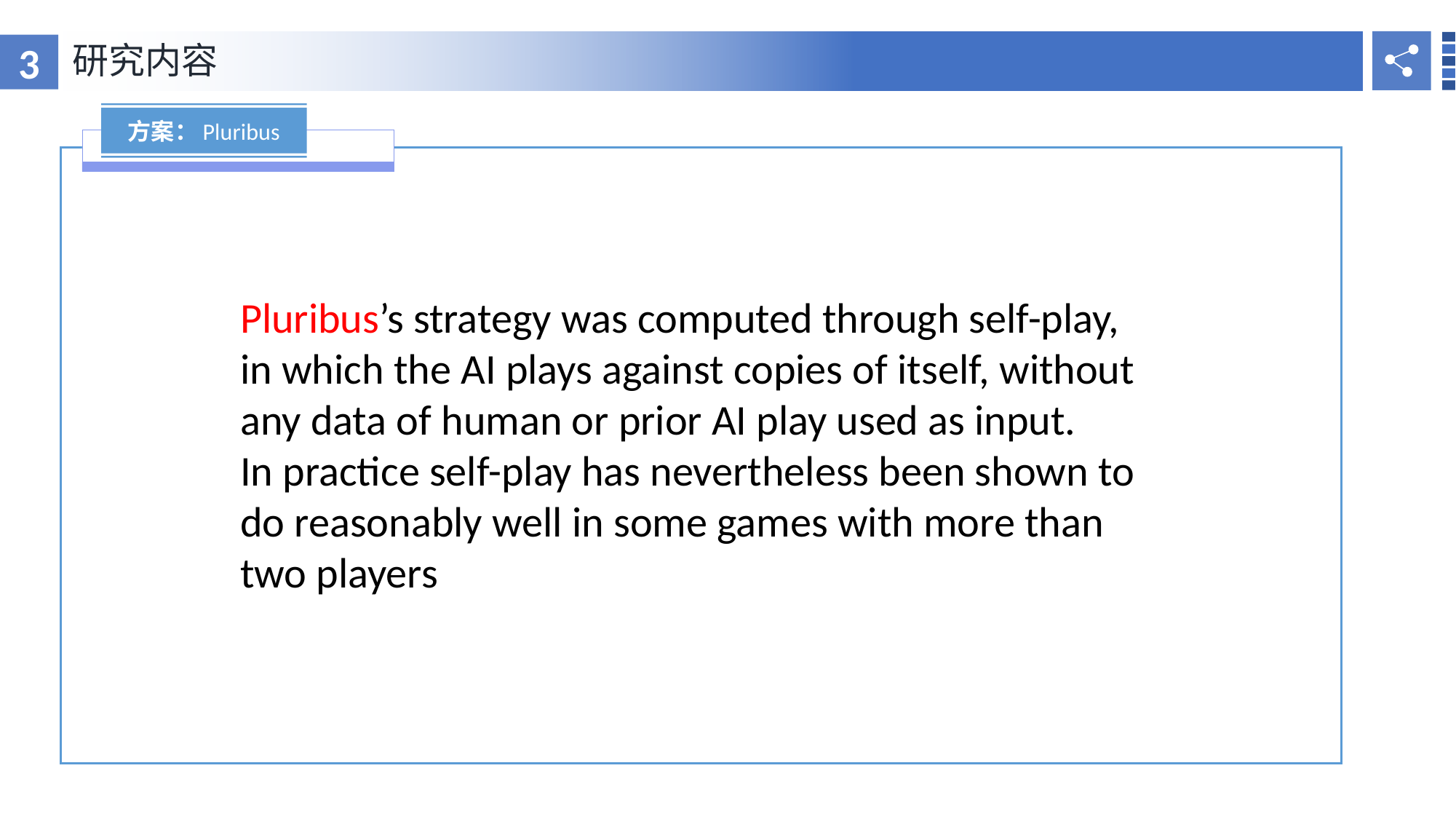

3

研究内容
RESEARCH BACKGROUND
方案：Pluribus

Pluribus’s strategy was computed through self-play, in which the AI plays against copies of itself, without any data of human or prior AI play used as input.
In practice self-play has nevertheless been shown to do reasonably well in some games with more than two players